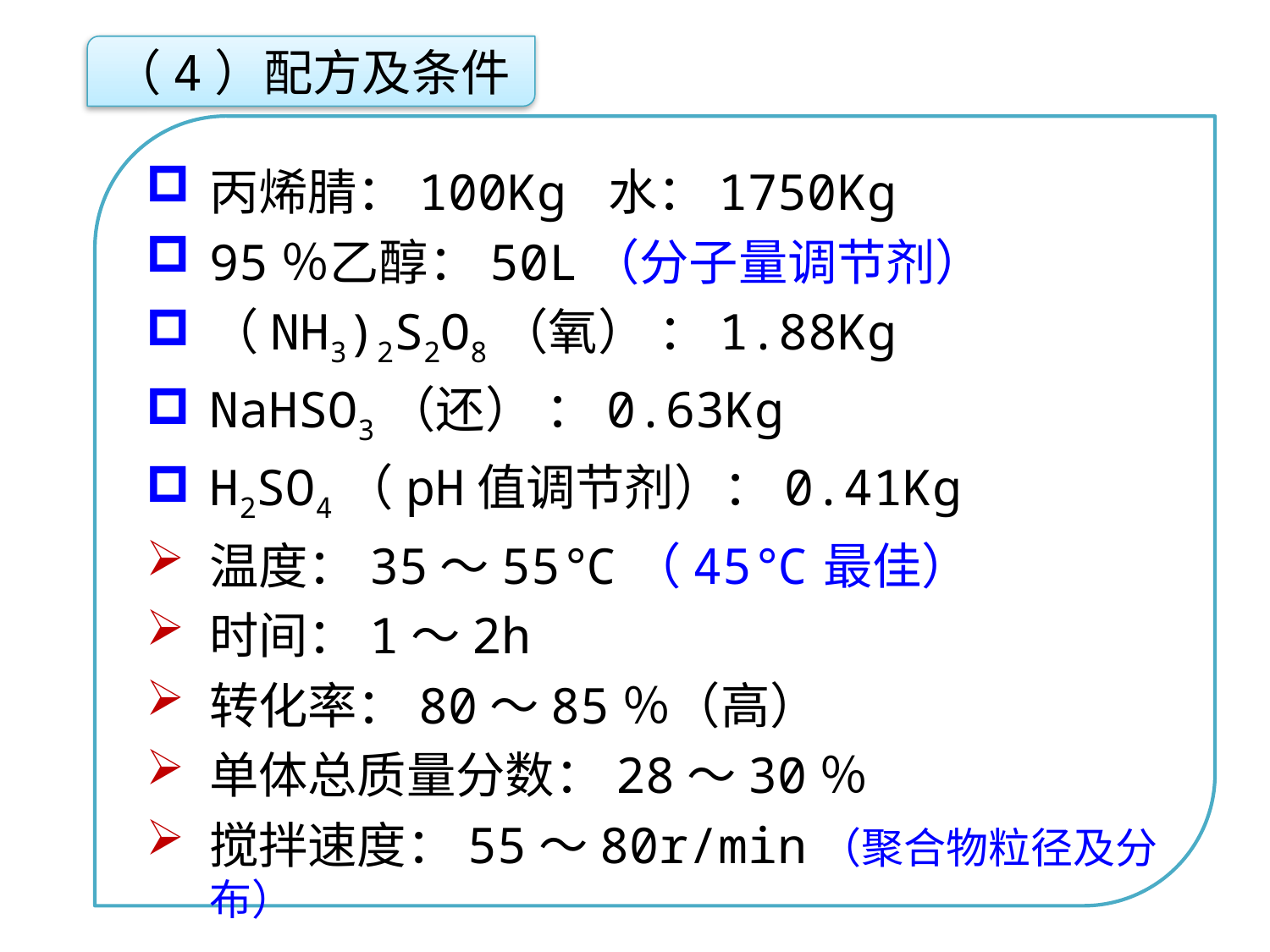

（4）配方及条件
丙烯腈：100Kg 水：1750Kg
95％乙醇：50L（分子量调节剂）
（NH3)2S2O8（氧） ：1.88Kg
NaHSO3（还） ：0.63Kg
H2SO4（pH值调节剂）：0.41Kg
温度：35～55℃（45℃最佳）
时间：1～2h
转化率：80～85％（高）
单体总质量分数：28～30％
搅拌速度：55～80r/min（聚合物粒径及分布）
点击添加文本
点击添加文本
点击添加文本
点击添加文本